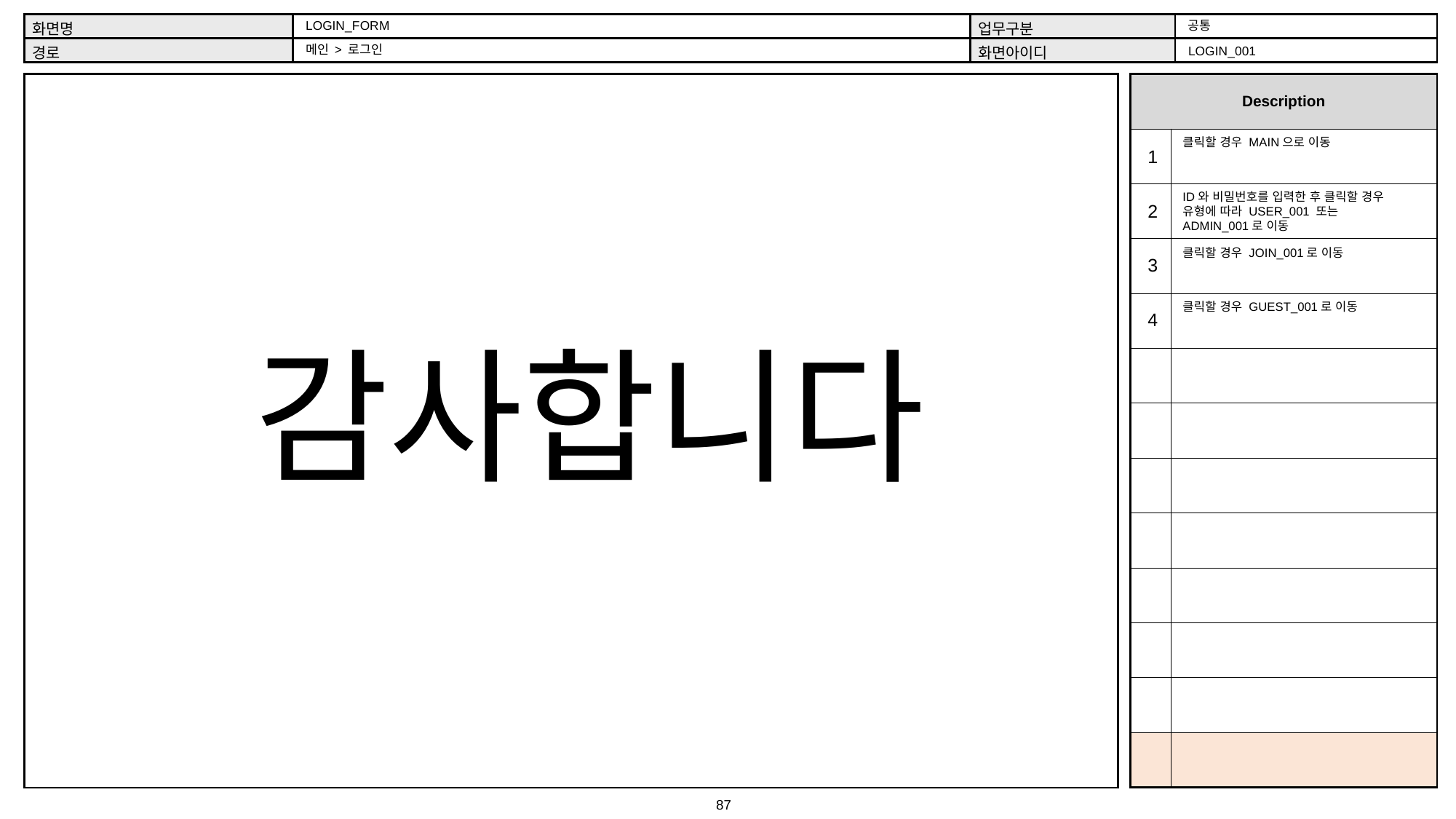

공통
LOGIN_FORM
메인 > 로그인
LOGIN_001
클릭할 경우 MAIN으로 이동
1
ID와 비밀번호를 입력한 후 클릭할 경우
유형에 따라 USER_001 또는
ADMIN_001로 이동
2
클릭할 경우 JOIN_001로 이동
3
클릭할 경우 GUEST_001로 이동
4
감사합니다